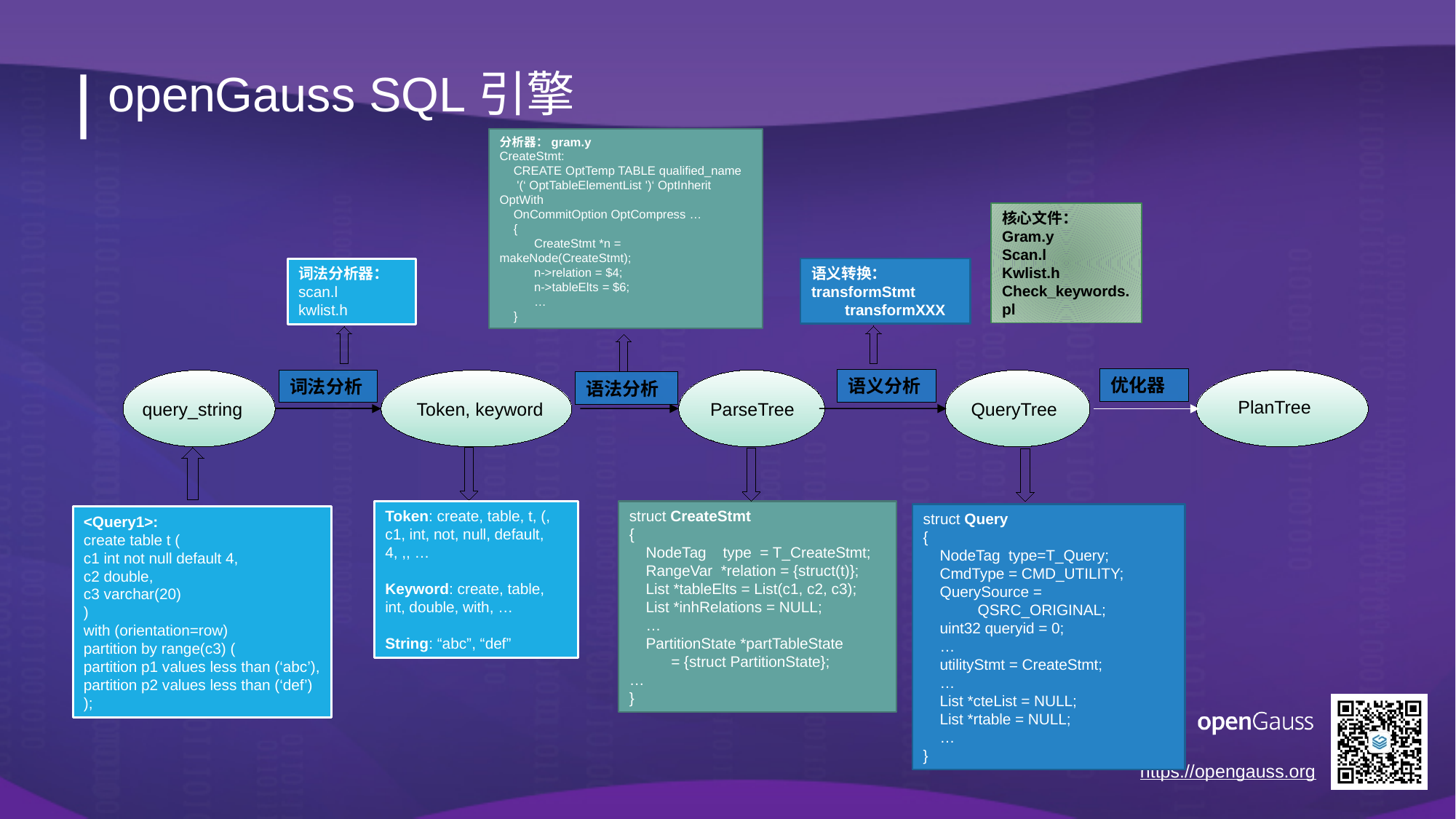

openGauss SQL引擎
分析器：gram.y
CreateStmt:
    CREATE OptTemp TABLE qualified_name
     '(‘ OptTableElementList ')‘ OptInherit OptWith
    OnCommitOption OptCompress …
    {
          CreateStmt *n = makeNode(CreateStmt);
          n->relation = $4;
          n->tableElts = $6;
          …
    }
核心文件：
Gram.y
Scan.l
Kwlist.h
Check_keywords.pl
语义转换：
transformStmt
        transformXXX
词法分析器：
scan.l
kwlist.h

优化器
语义分析
词法分析

语法分析
PlanTree
query_string
ParseTree
Token, keyword
QueryTree

struct CreateStmt
{
    NodeTag    type  = T_CreateStmt;
    RangeVar  *relation = {struct(t)};
    List *tableElts = List(c1, c2, c3);
    List *inhRelations = NULL;
    …
    PartitionState *partTableState
          = {struct PartitionState};
…
}
Token: create, table, t, (, c1, int, not, null, default, 4, ,, …

Keyword: create, table, int, double, with, …

String: “abc”, “def”
struct Query
{
    NodeTag  type=T_Query;
    CmdType = CMD_UTILITY;
    QuerySource =
             QSRC_ORIGINAL;
    uint32 queryid = 0;
    …
    utilityStmt = CreateStmt;
    …
    List *cteList = NULL;
    List *rtable = NULL;
    …
}
<Query1>:
create table t (
c1 int not null default 4,
c2 double,
c3 varchar(20)
)
with (orientation=row)
partition by range(c3) (
partition p1 values less than (‘abc’),
partition p2 values less than (‘def’)
);